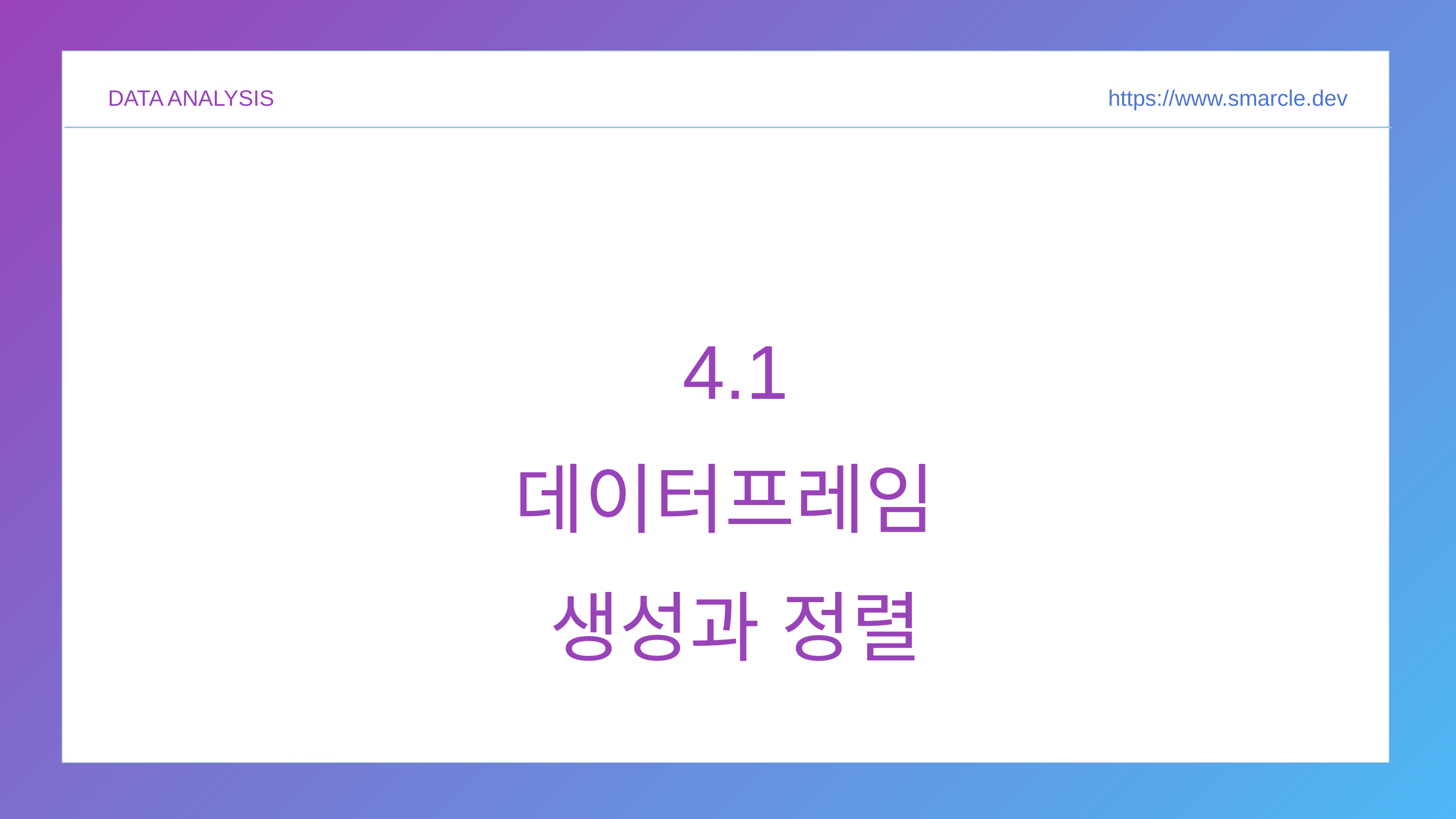

DATA ANALYSIS
https://www.smarcle.dev

4.1
데이터프레임
생성과 정렬